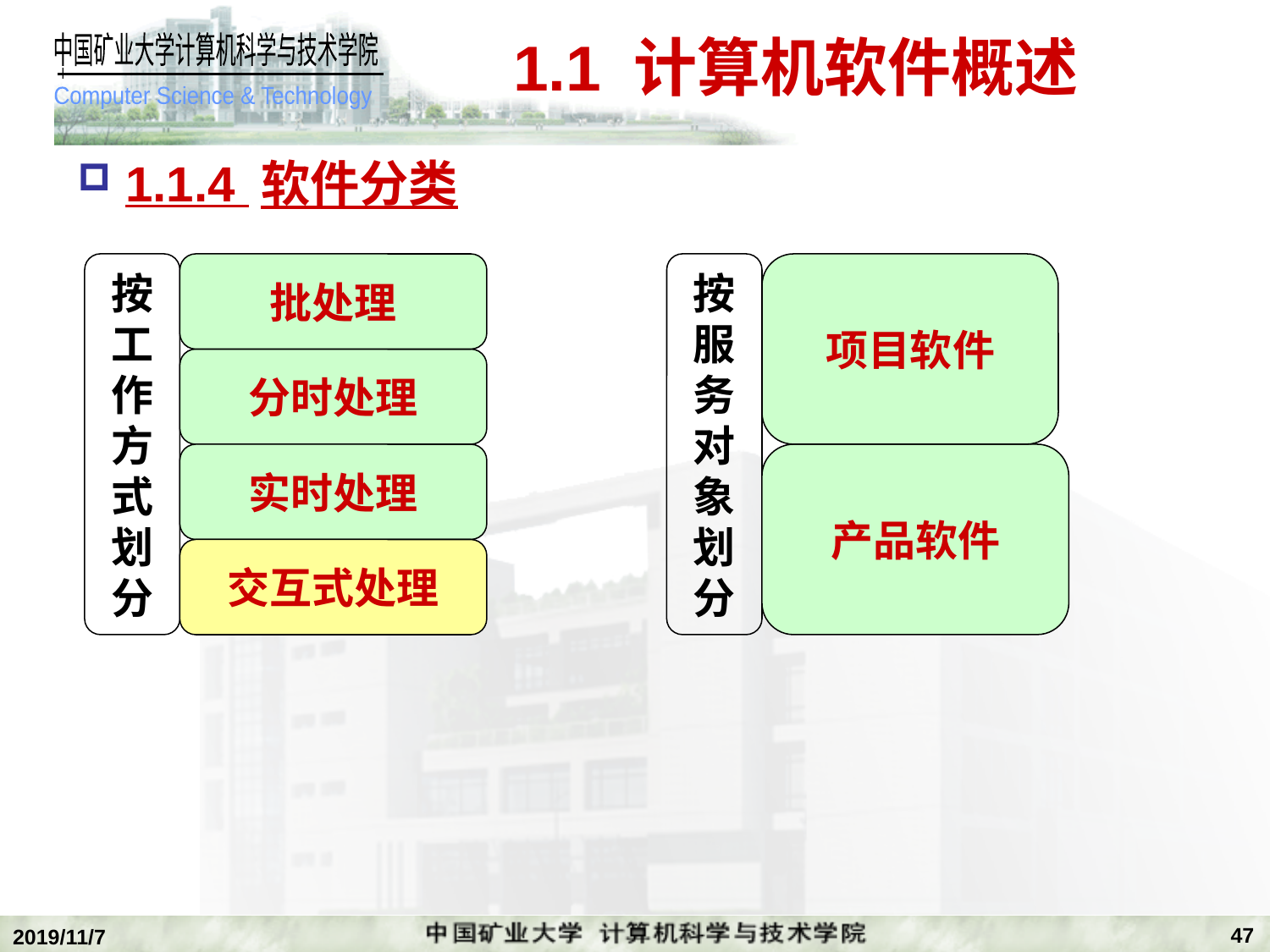

# 1.1 计算机软件概述
1.1.4 软件分类
按
工
作
方
式
划
分
批处理
按
服
务
对
象
划
分
项目软件
分时处理
实时处理
产品软件
交互式处理
47
2019/11/7